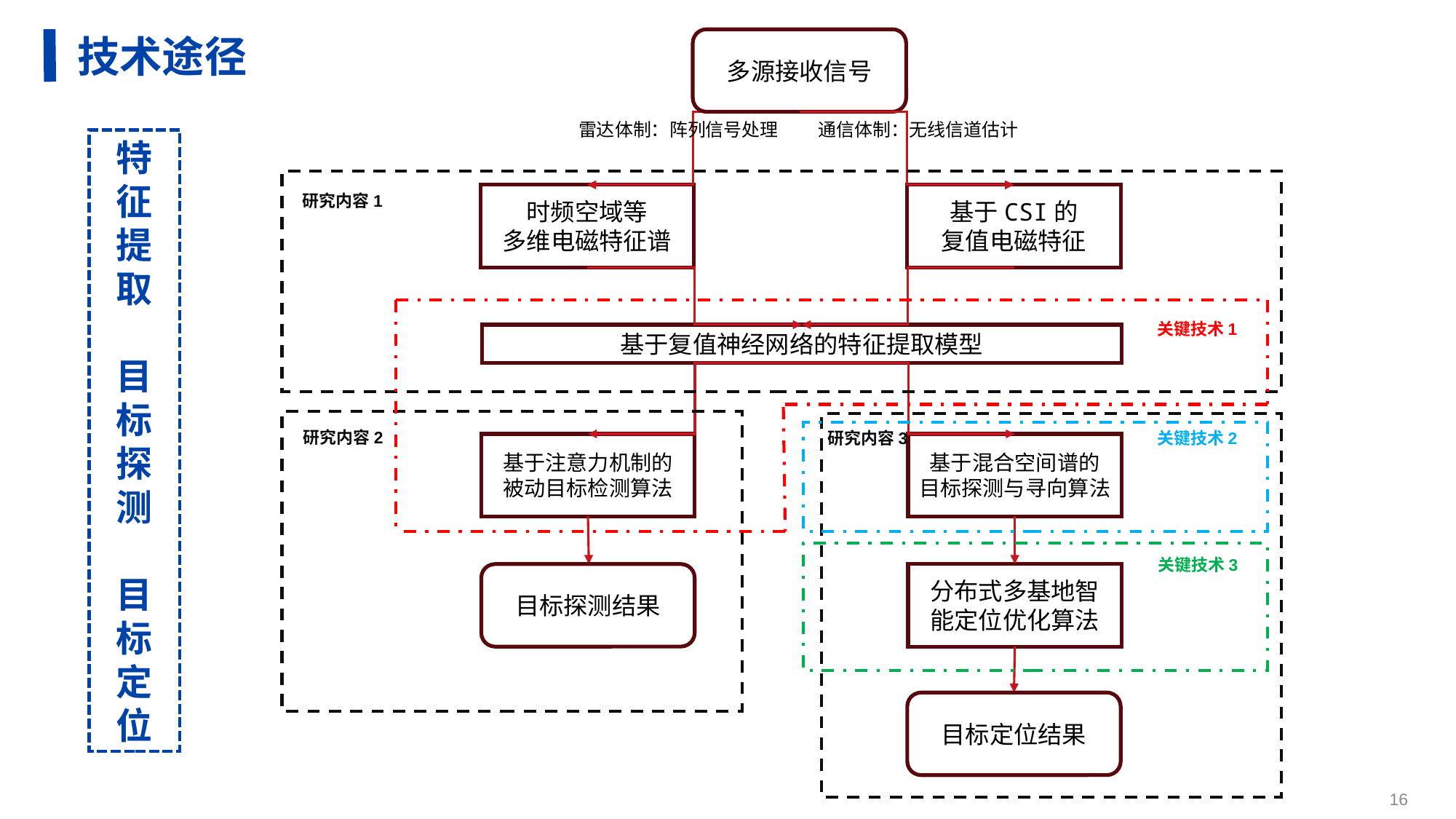

目标设置及总体技术路线
技术途径
多源接收信号
雷达体制：阵列信号处理
通信体制：无线信道估计

研究内容1
时频空域等
多维电磁特征谱
基于CSI的
复值电磁特征
关键技术1
基于复值神经网络的特征提取模型

研究内容2
研究内容3
关键技术2
基于注意力机制的
被动目标检测算法
基于混合空间谱的
目标探测与寻向算法
关键技术3
目标探测结果
分布式多基地智能定位优化算法
目标定位结果

特征提取

目标探测

目标定位

16